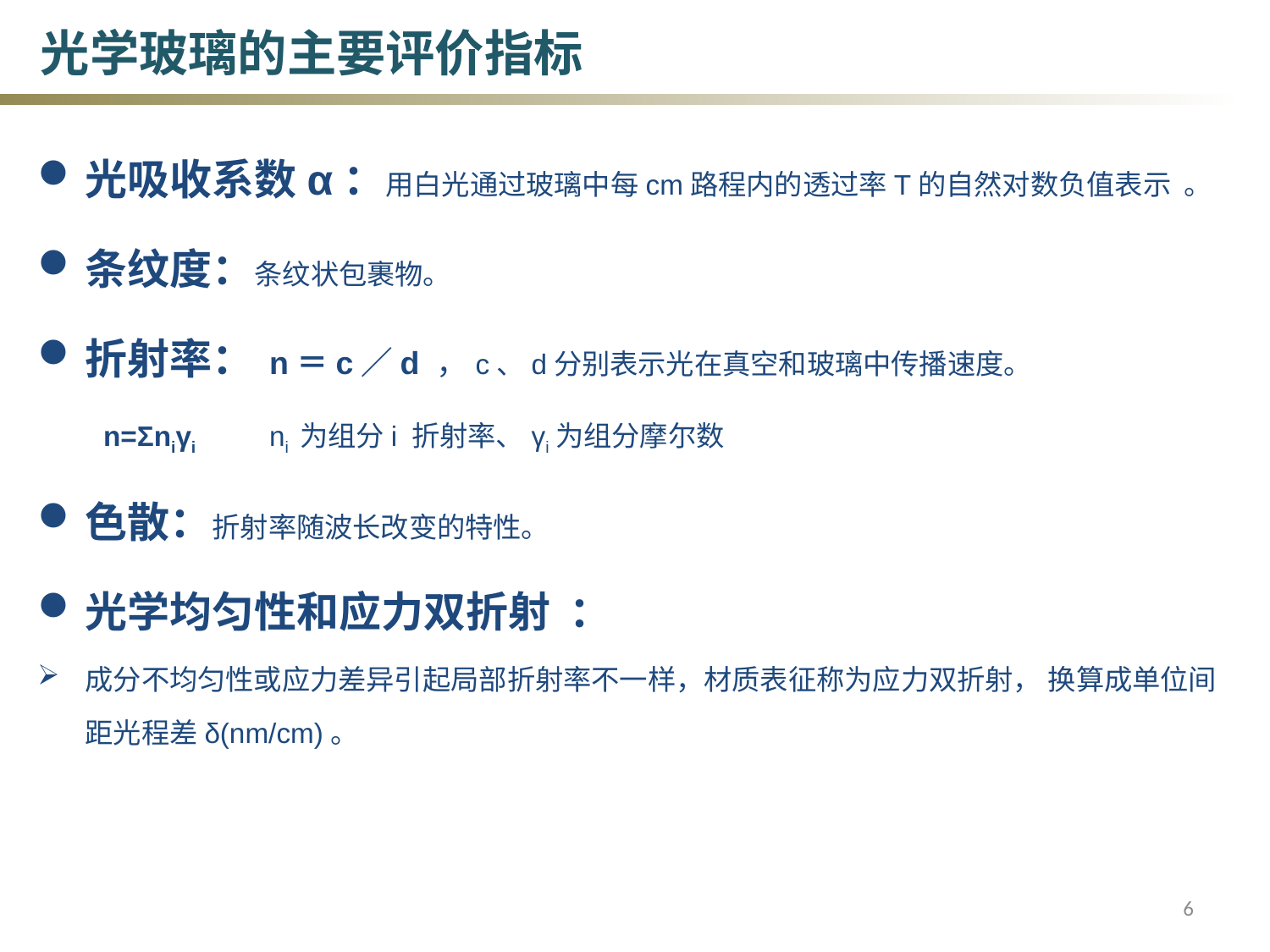

光学玻璃的主要评价指标

光吸收系数α：用白光通过玻璃中每cm路程内的透过率T的自然对数负值表示  。
条纹度：条纹状包裹物。
折射率： n＝c／d ，c、d分别表示光在真空和玻璃中传播速度。
        n=Σniγi            ni 为组分i 折射率、γi为组分摩尔数
色散：折射率随波长改变的特性。
光学均匀性和应力双折射  ：
成分不均匀性或应力差异引起局部折射率不一样，材质表征称为应力双折射， 换算成单位间距光程差δ(nm/cm)。
6